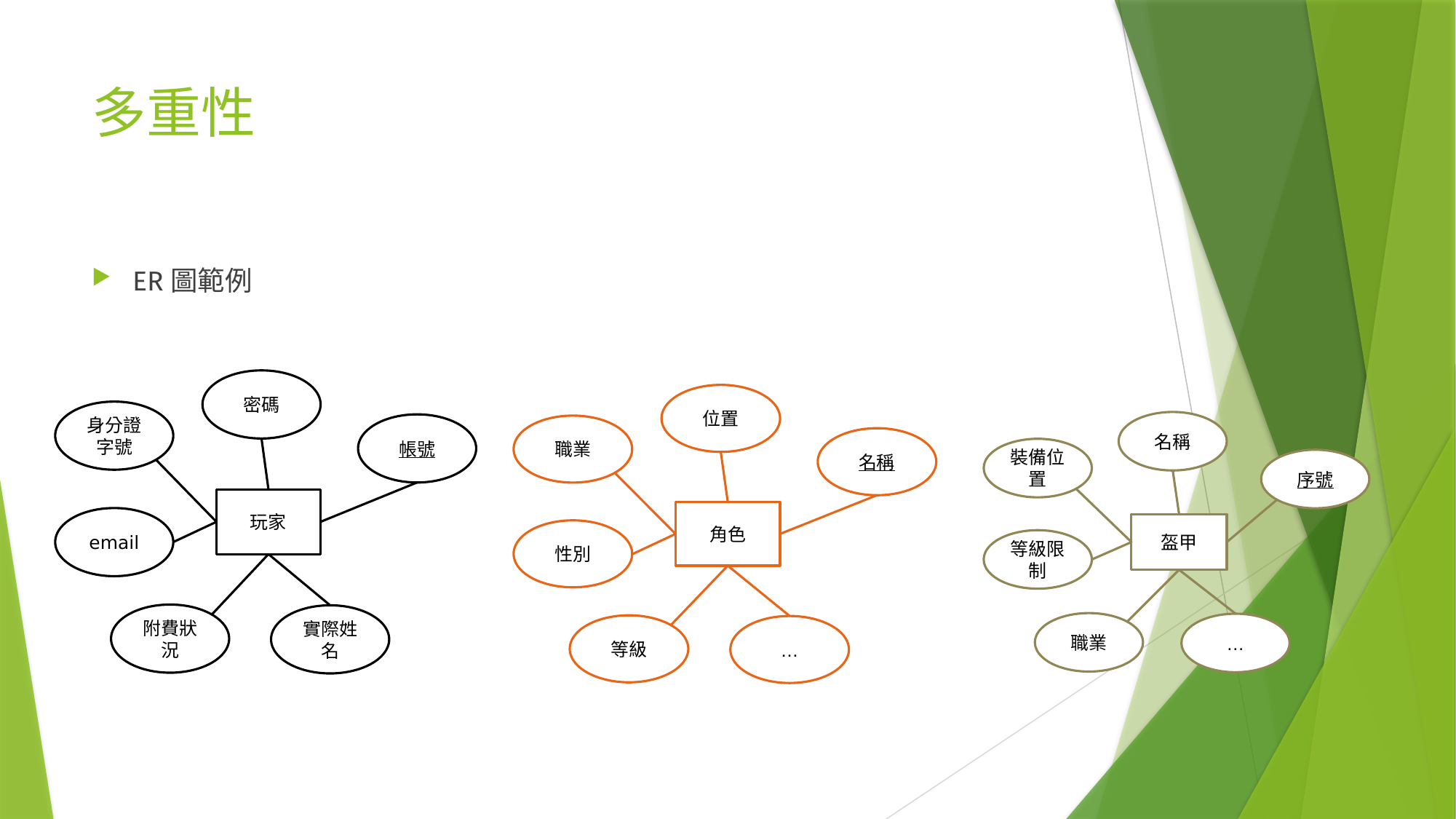

# 多重性
ER圖範例
密碼
身分證字號
帳號
玩家
email
附費狀況
實際姓名
位置
職業
名稱
角色
性別
等級
…
名稱
裝備位置
序號
盔甲
等級限制
職業
…